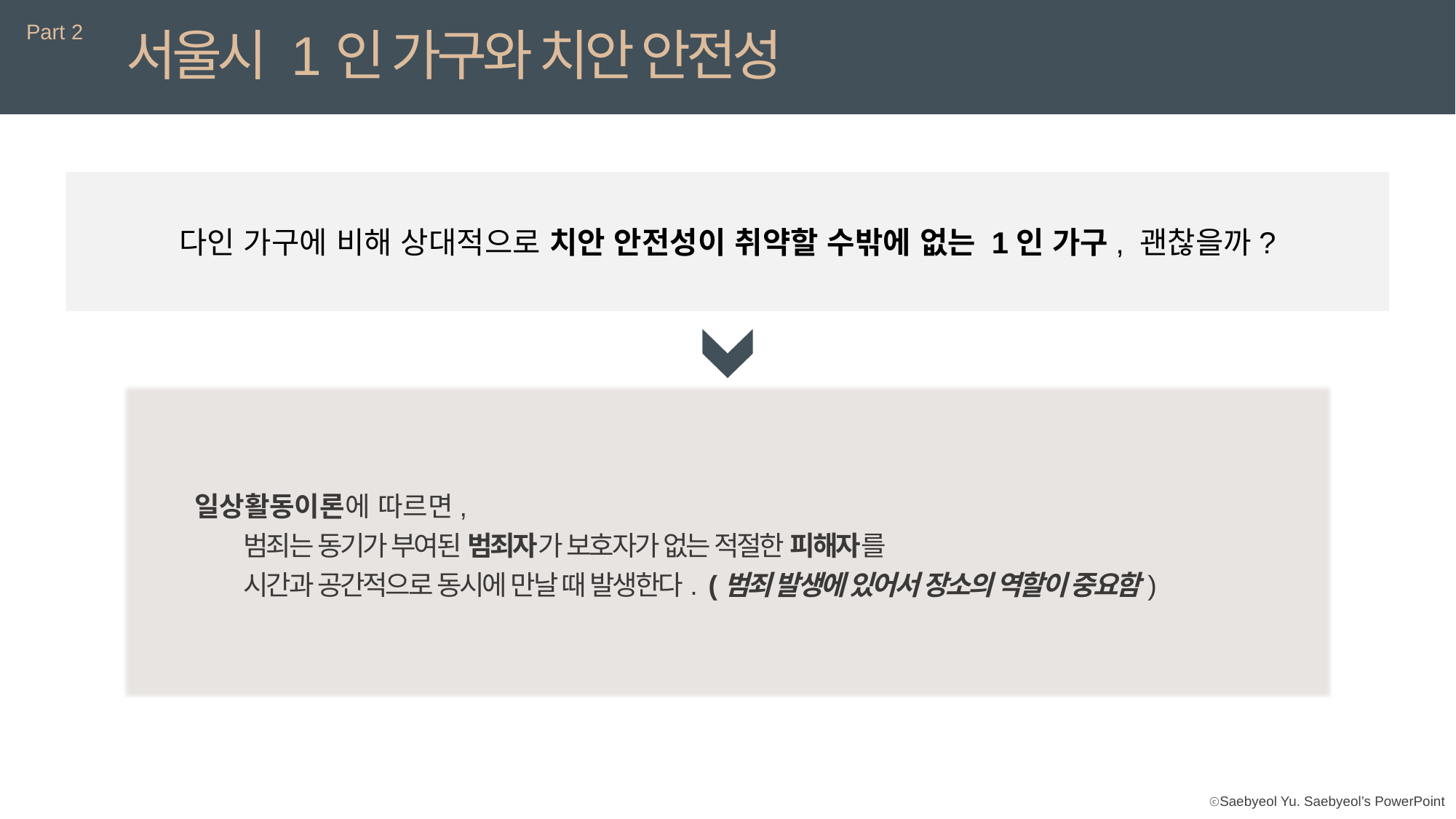

Part 2
서울시 1인 가구와 치안 안전성
다인 가구에 비해 상대적으로 치안 안전성이 취약할 수밖에 없는 1인 가구, 괜찮을까?

       일상활동이론에 따르면,
	범죄는 동기가 부여된 범죄자가 보호자가 없는 적절한 피해자를
     	시간과 공간적으로 동시에 만날 때 발생한다.  (범죄 발생에 있어서 장소의 역할이 중요함)